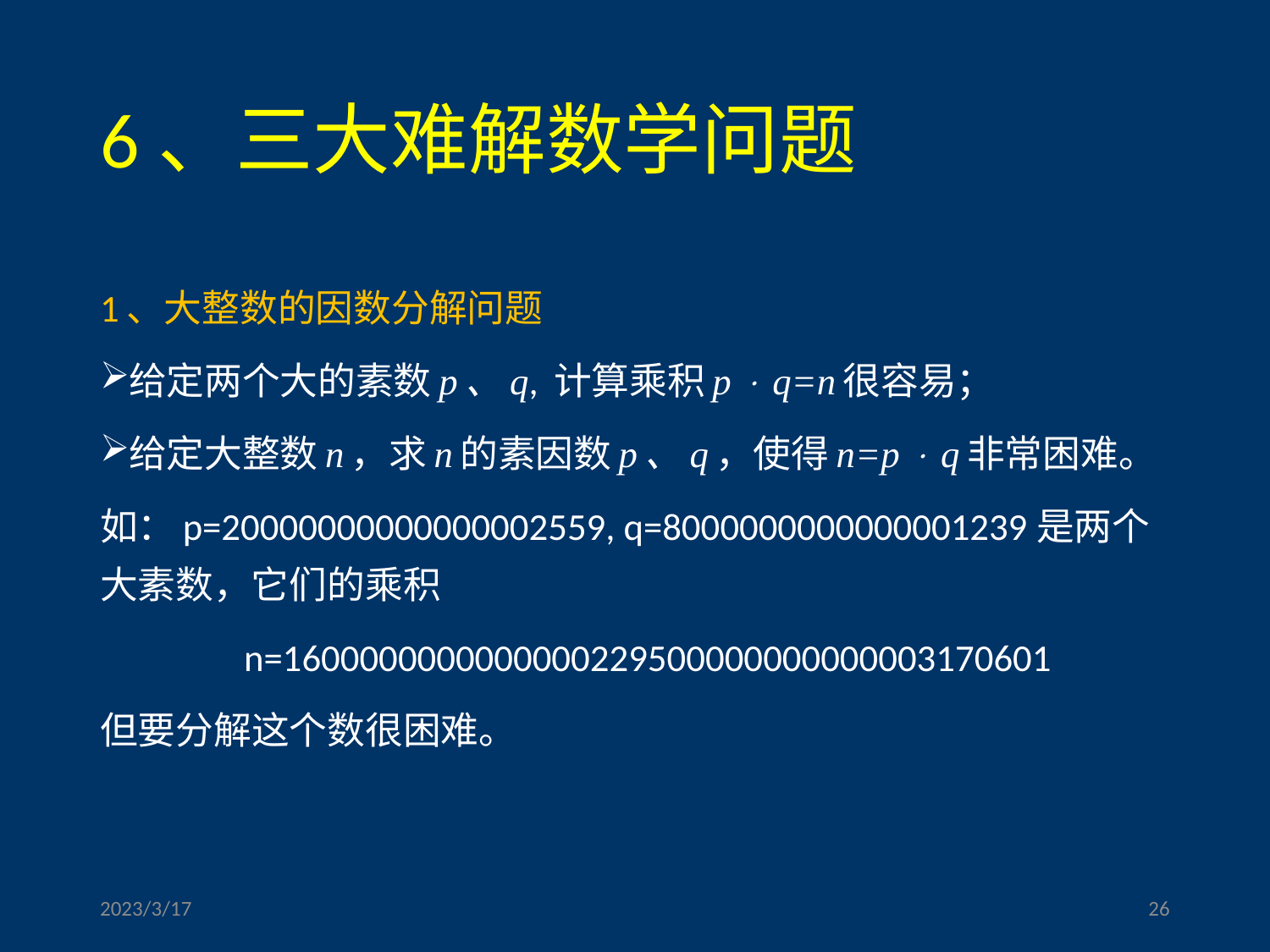

# 6、三大难解数学问题
1、大整数的因数分解问题
给定两个大的素数p、q, 计算乘积p ⋅ q=n很容易；
给定大整数n，求n的素因数p、q，使得n=p ⋅ q非常困难。
如：p=20000000000000002559, q=8000000000000001239是两个大素数，它们的乘积
                 n=1600000000000000229500000000000003170601
但要分解这个数很困难。
2023/3/17
26